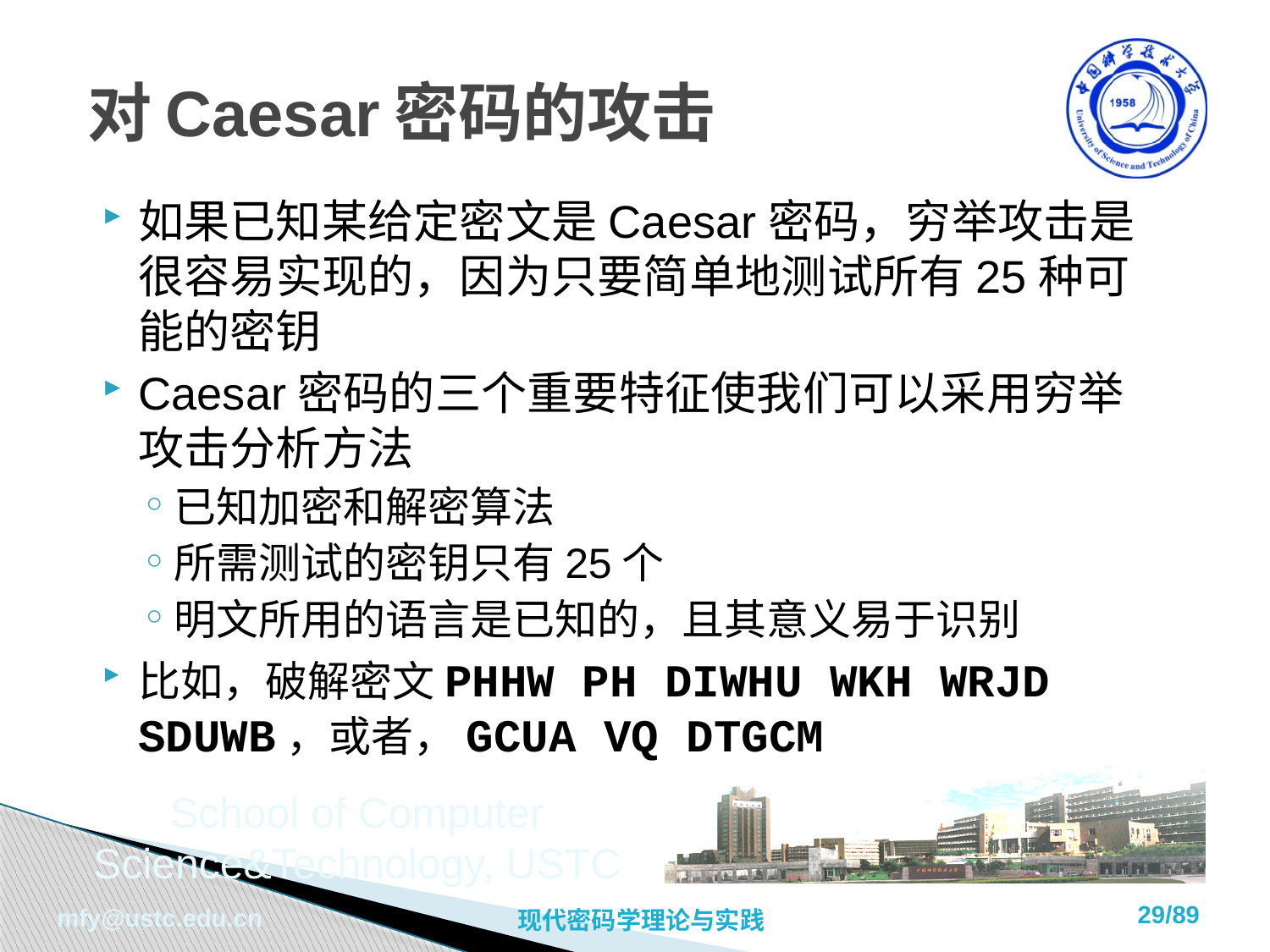

# 对Caesar密码的攻击
如果已知某给定密文是Caesar密码，穷举攻击是很容易实现的，因为只要简单地测试所有25种可能的密钥
Caesar密码的三个重要特征使我们可以采用穷举攻击分析方法
已知加密和解密算法
所需测试的密钥只有25个
明文所用的语言是已知的，且其意义易于识别
比如，破解密文PHHW PH DIWHU WKH WRJD SDUWB，或者，GCUA VQ DTGCM